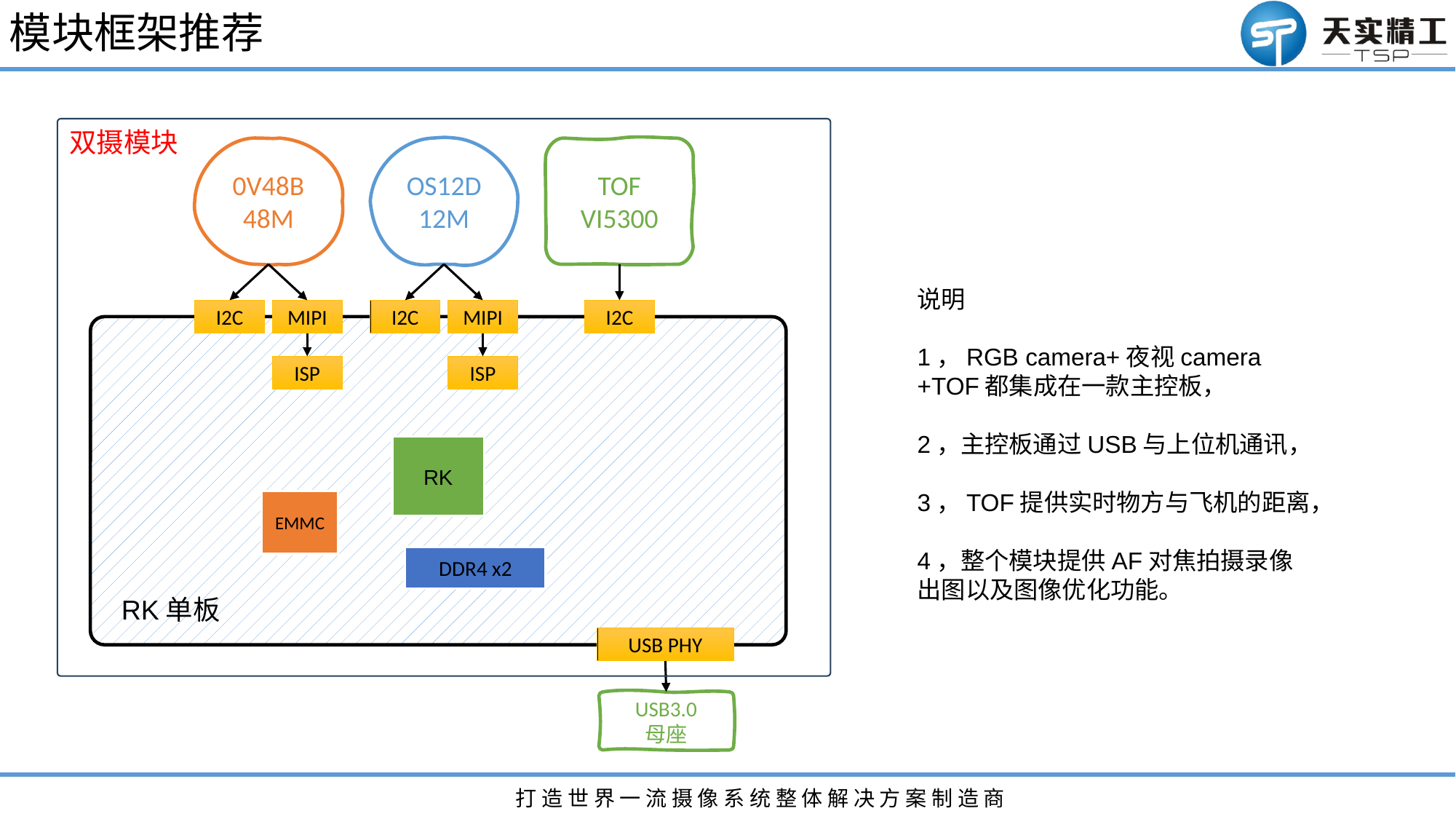

# 模块框架推荐
双摄模块
TOF
VI5300
0V48B
48M
OS12D
12M
说明

1，RGB camera+夜视camera +TOF都集成在一款主控板，

2，主控板通过USB与上位机通讯，

3，TOF提供实时物方与飞机的距离，

4，整个模块提供AF对焦拍摄录像出图以及图像优化功能。
I2C
MIPI
I2C
MIPI
I2C

ISP
ISP
RK
EMMC
DDR4 x2
RK单板
USB PHY
USB3.0
母座